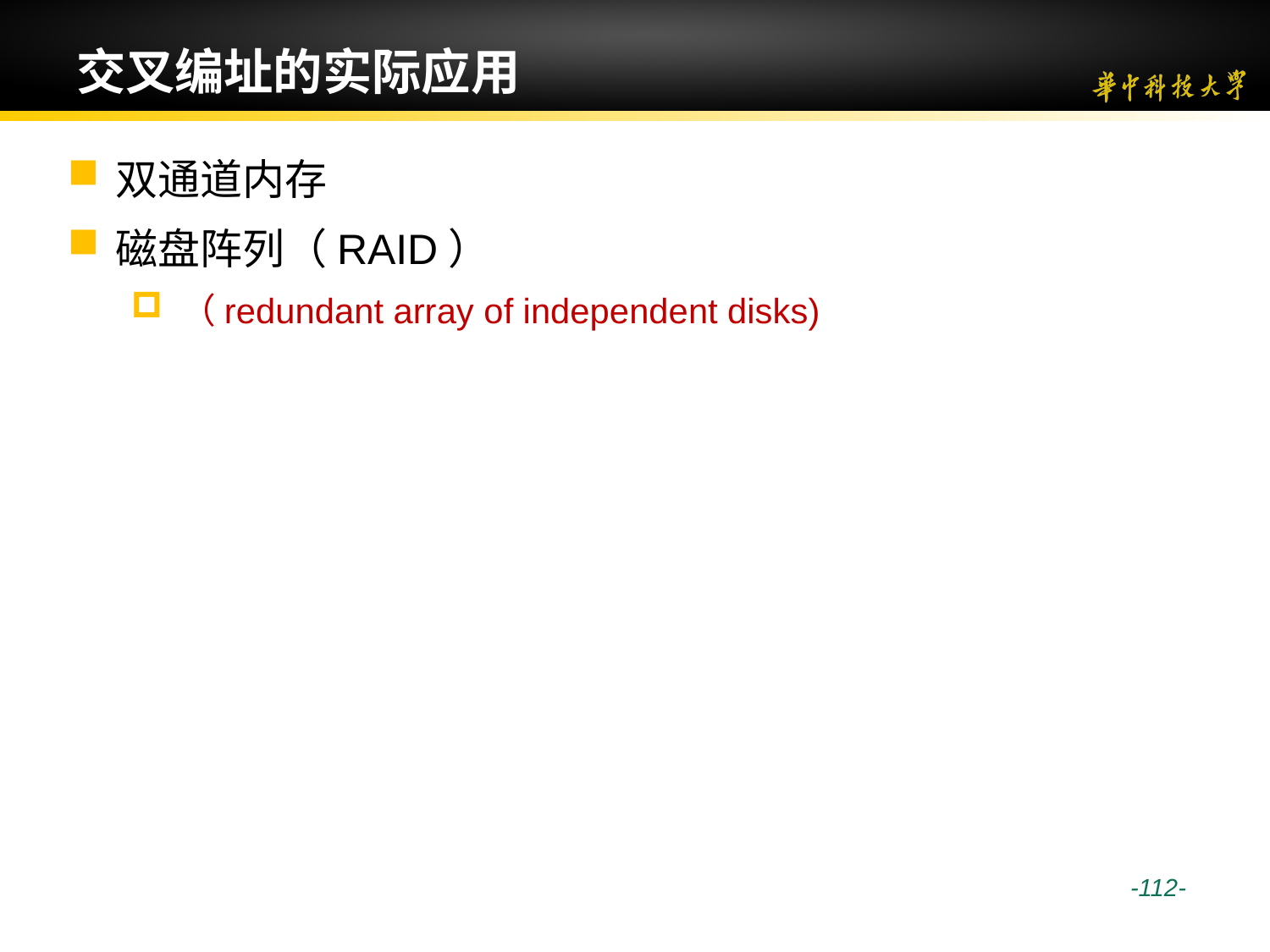

# 交叉编址的实际应用
双通道内存
磁盘阵列（RAID）
（redundant array of independent disks)
 -112-